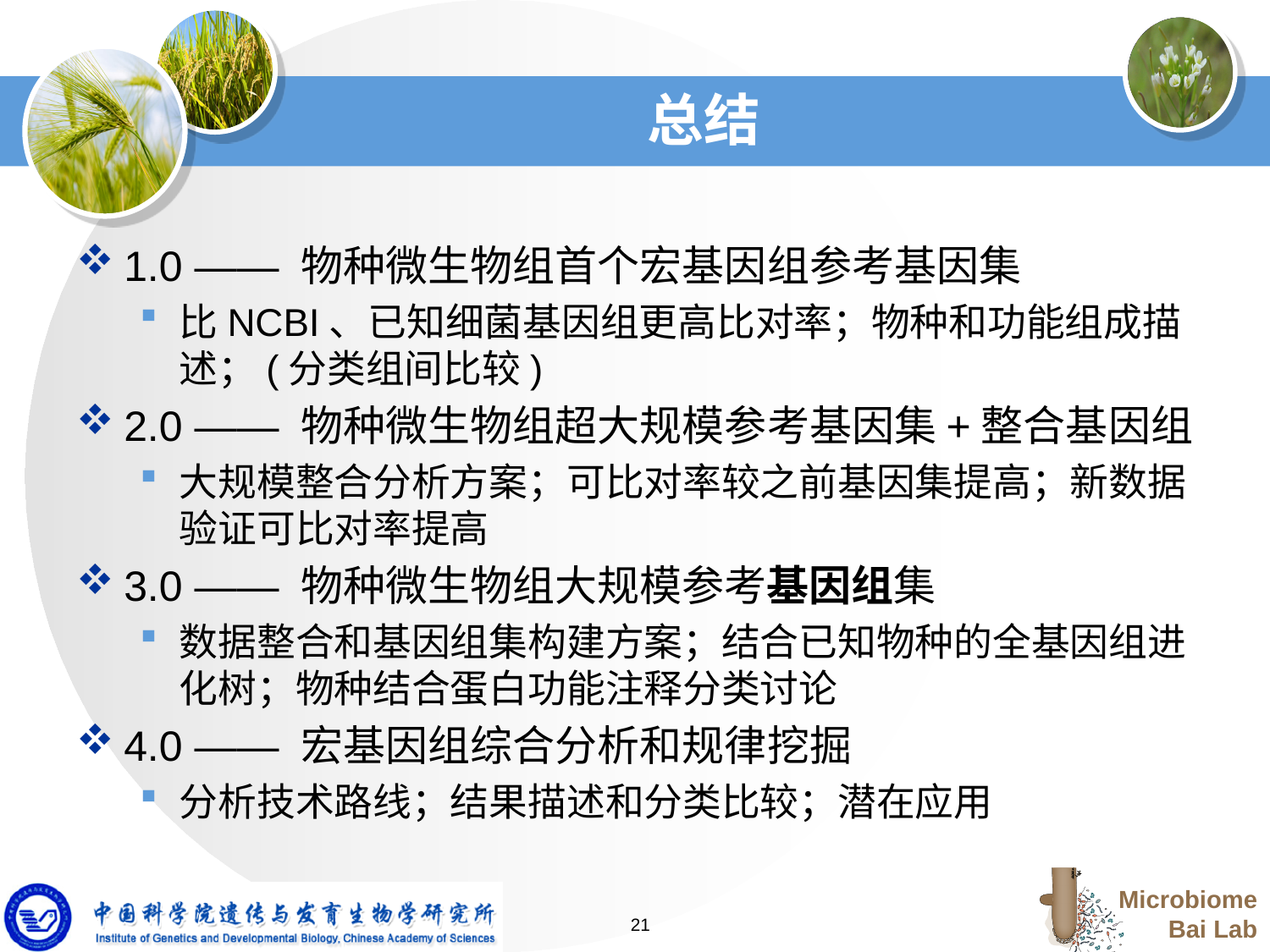

# 总结
1.0 —— 物种微生物组首个宏基因组参考基因集
比NCBI、已知细菌基因组更高比对率；物种和功能组成描述；(分类组间比较)
2.0 —— 物种微生物组超大规模参考基因集+整合基因组
大规模整合分析方案；可比对率较之前基因集提高；新数据验证可比对率提高
3.0 —— 物种微生物组大规模参考基因组集
数据整合和基因组集构建方案；结合已知物种的全基因组进化树；物种结合蛋白功能注释分类讨论
4.0 —— 宏基因组综合分析和规律挖掘
分析技术路线；结果描述和分类比较；潜在应用
21